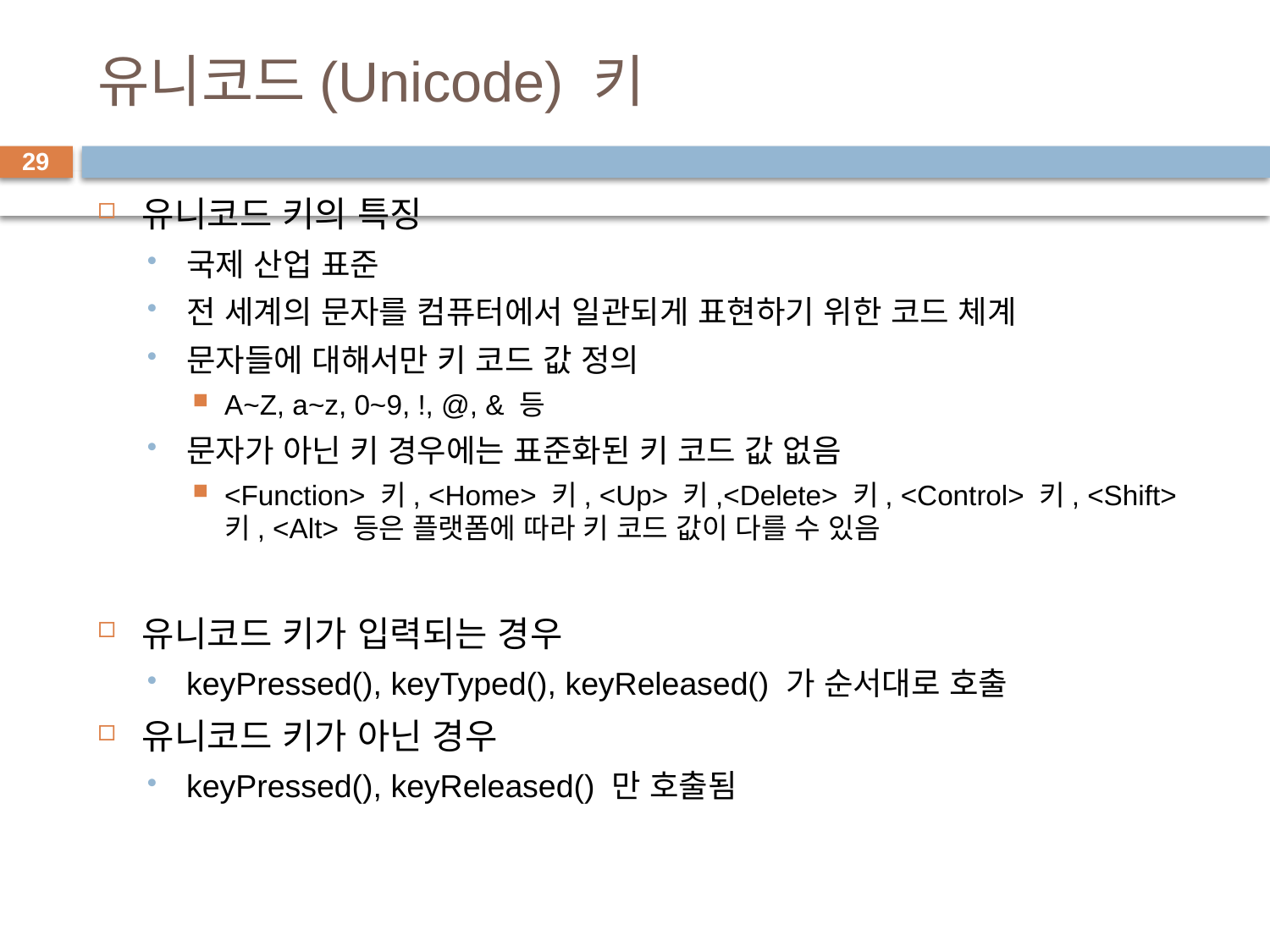

# 유니코드(Unicode) 키
29
유니코드 키의 특징
국제 산업 표준
전 세계의 문자를 컴퓨터에서 일관되게 표현하기 위한 코드 체계
문자들에 대해서만 키 코드 값 정의
A~Z, a~z, 0~9, !, @, & 등
문자가 아닌 키 경우에는 표준화된 키 코드 값 없음
<Function> 키, <Home> 키, <Up> 키,<Delete> 키, <Control> 키, <Shift> 키, <Alt> 등은 플랫폼에 따라 키 코드 값이 다를 수 있음

유니코드 키가 입력되는 경우
keyPressed(), keyTyped(), keyReleased() 가 순서대로 호출
유니코드 키가 아닌 경우
keyPressed(), keyReleased() 만 호출됨